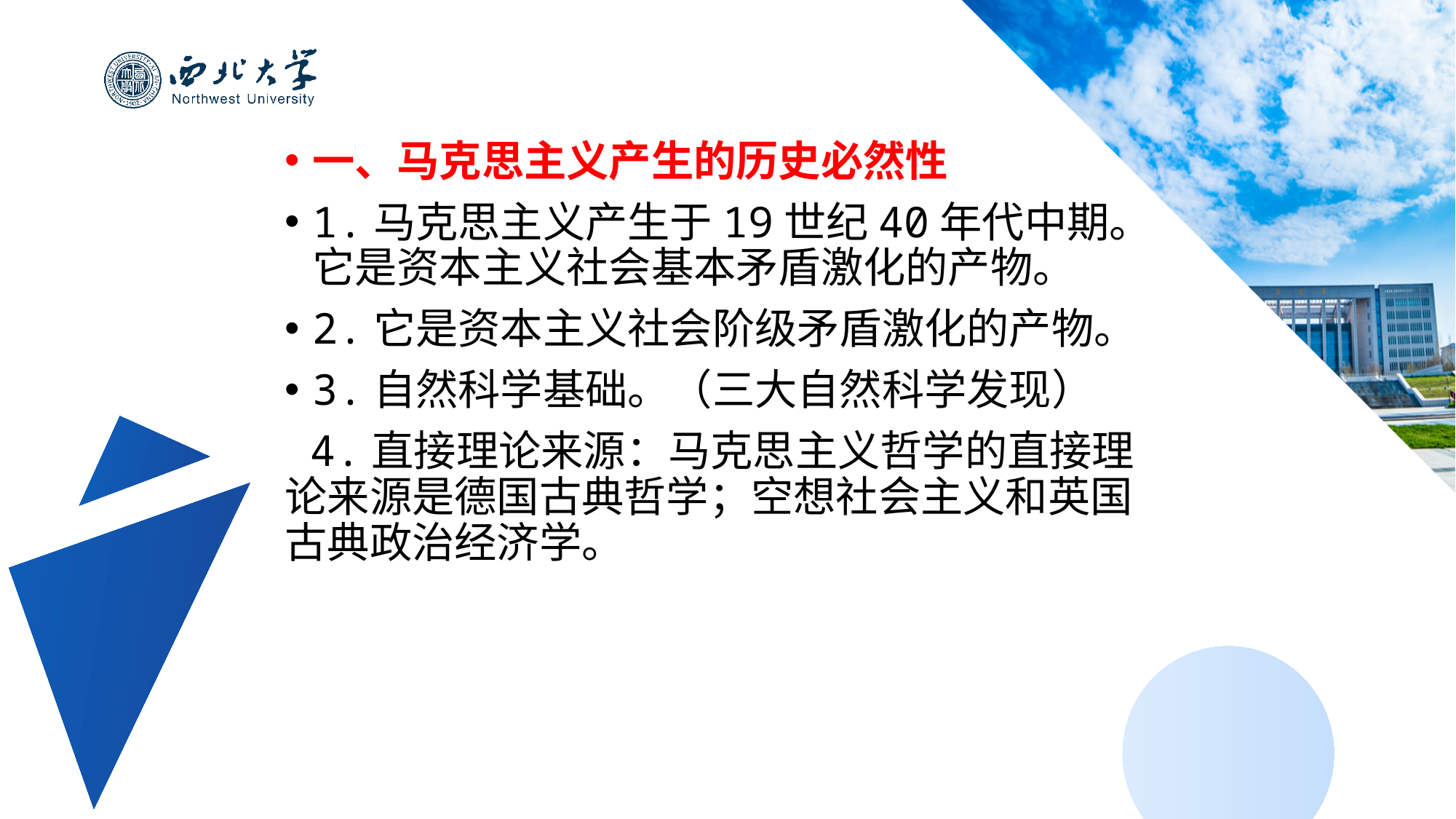

一、马克思主义产生的历史必然性
1.马克思主义产生于19世纪40年代中期。它是资本主义社会基本矛盾激化的产物。
2.它是资本主义社会阶级矛盾激化的产物。
3.自然科学基础。（三大自然科学发现）
 4.直接理论来源：马克思主义哲学的直接理论来源是德国古典哲学；空想社会主义和英国古典政治经济学。